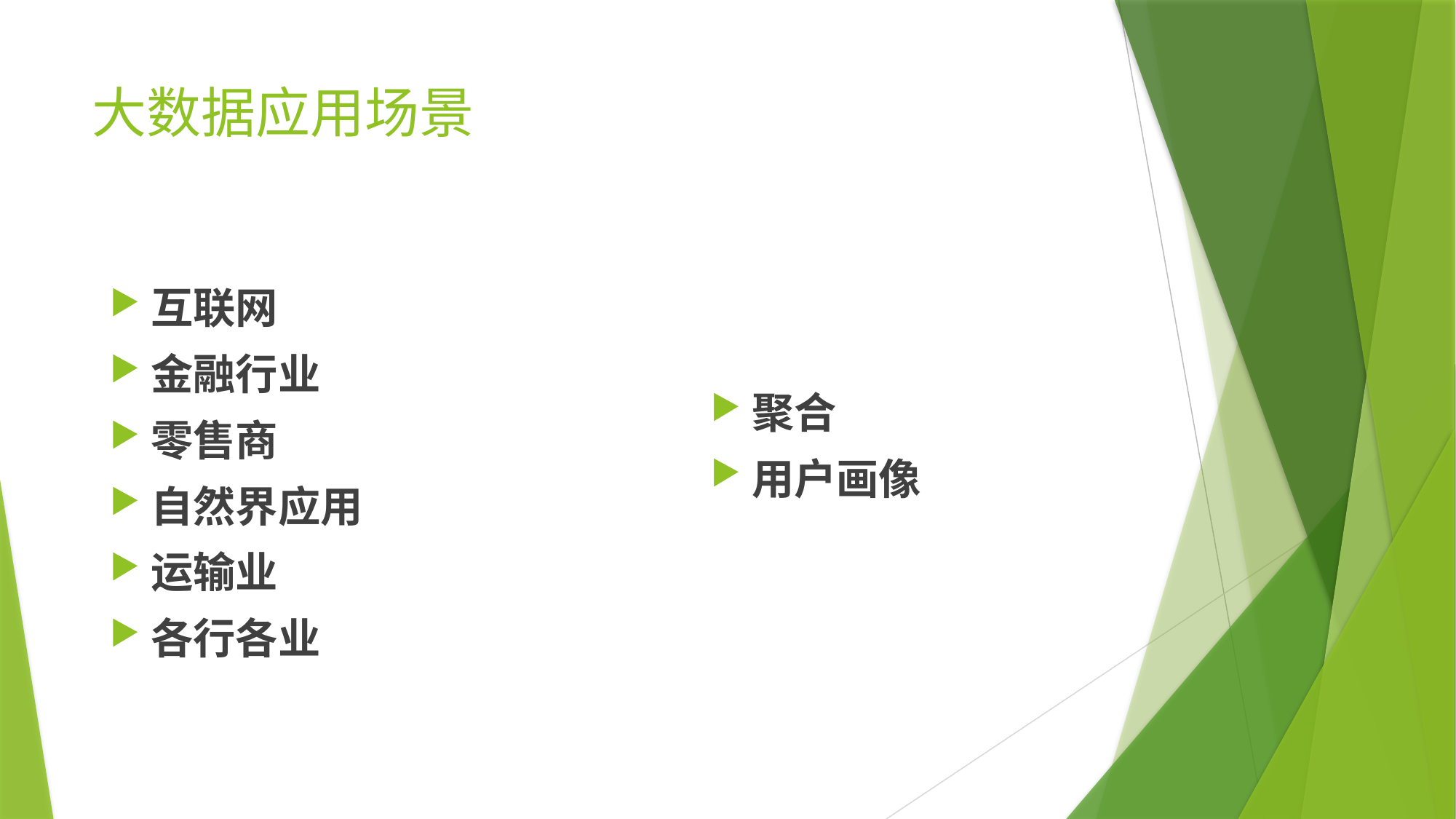

# 大数据应用场景
互联网
金融行业
零售商
自然界应用
运输业
各行各业

聚合
用户画像